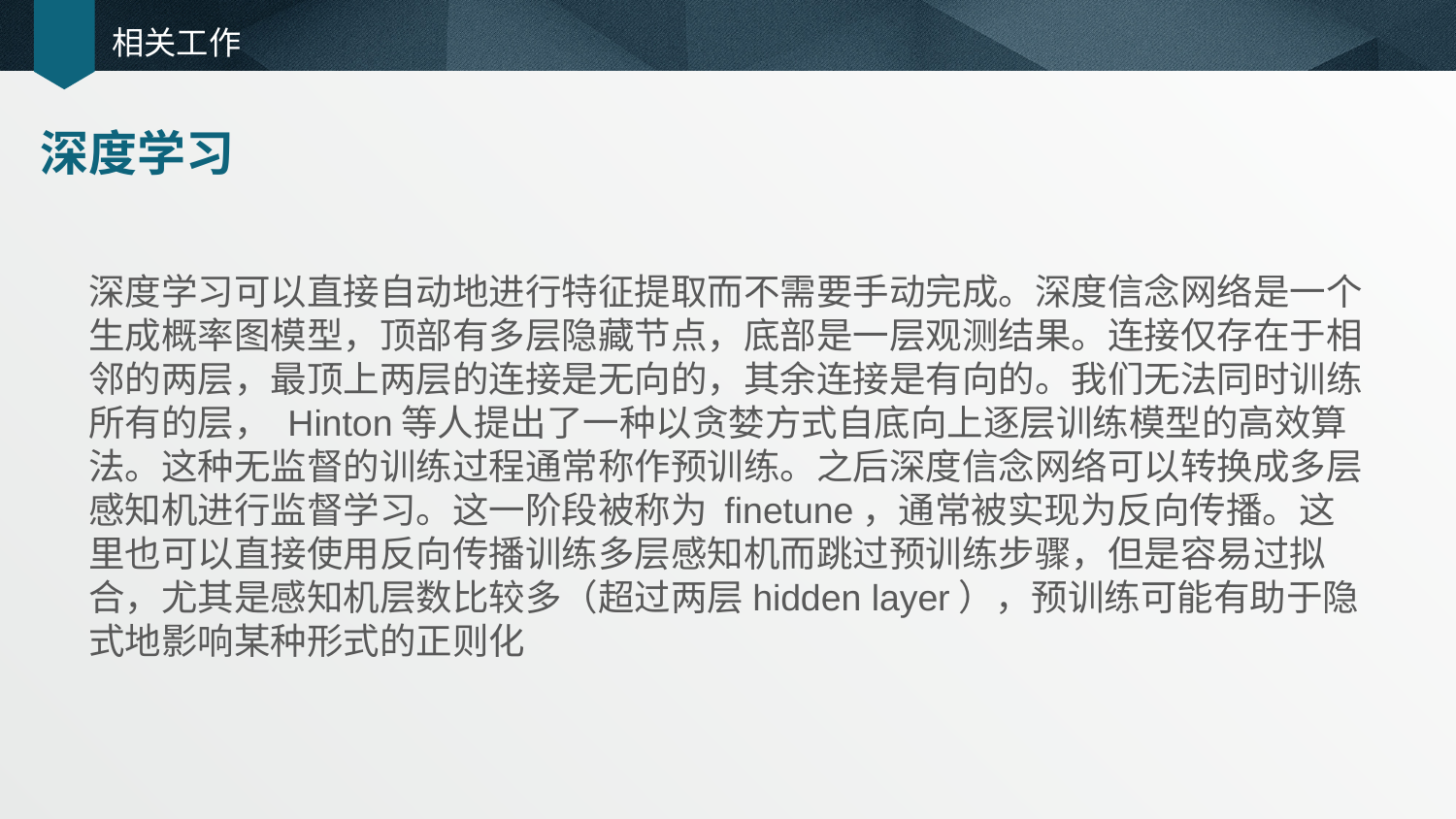

# 相关工作
深度学习
深度学习可以直接自动地进行特征提取而不需要手动完成。深度信念网络是一个生成概率图模型，顶部有多层隐藏节点，底部是一层观测结果。连接仅存在于相邻的两层，最顶上两层的连接是无向的，其余连接是有向的。我们无法同时训练所有的层， Hinton等人提出了一种以贪婪方式自底向上逐层训练模型的高效算法。这种无监督的训练过程通常称作预训练。之后深度信念网络可以转换成多层感知机进行监督学习。这一阶段被称为 finetune，通常被实现为反向传播。这里也可以直接使用反向传播训练多层感知机而跳过预训练步骤，但是容易过拟合，尤其是感知机层数比较多（超过两层hidden layer），预训练可能有助于隐式地影响某种形式的正则化